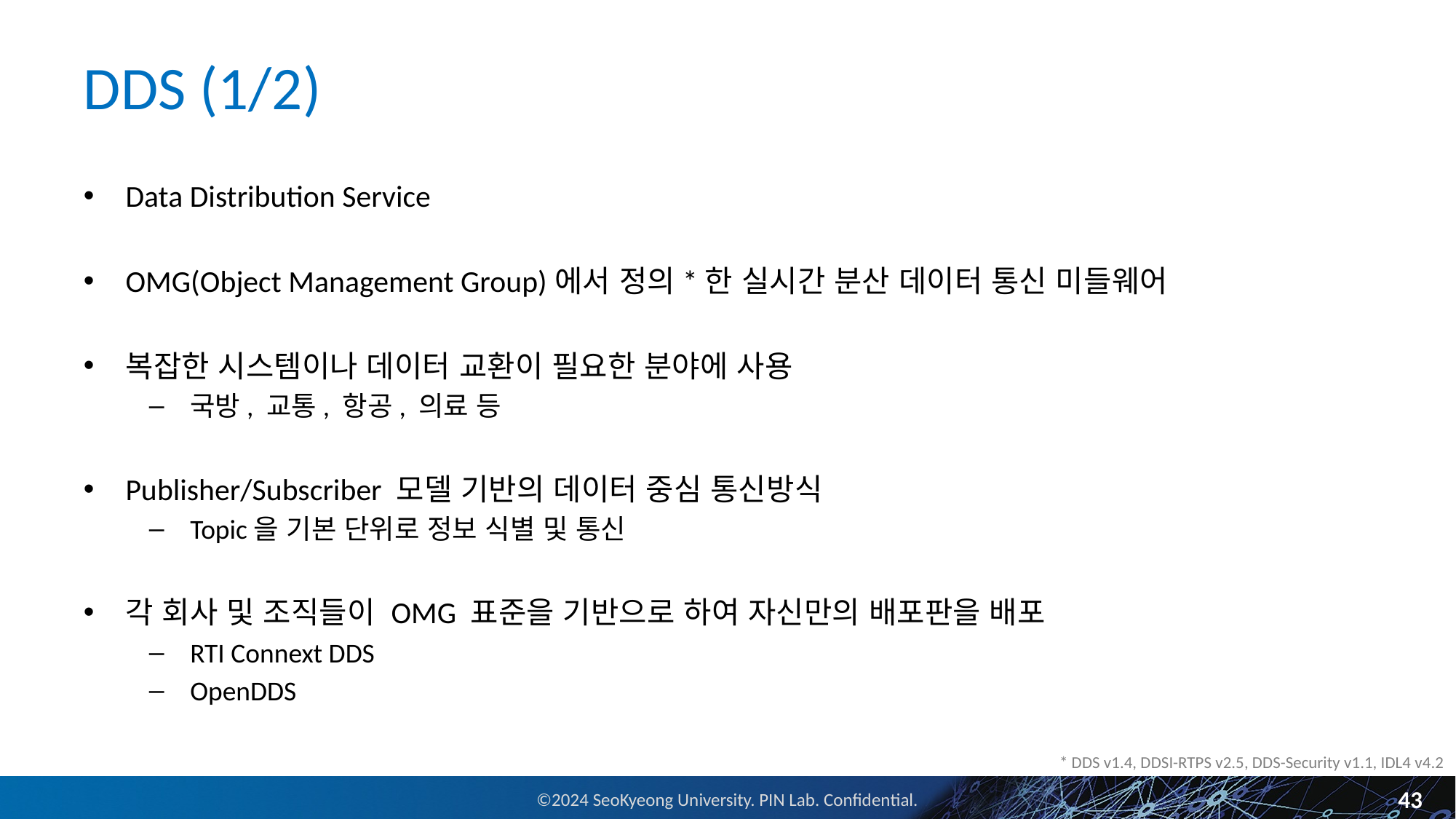

# DDS (1/2)
Data Distribution Service

OMG(Object Management Group)에서 정의*한 실시간 분산 데이터 통신 미들웨어

복잡한 시스템이나 데이터 교환이 필요한 분야에 사용
국방, 교통, 항공, 의료 등

Publisher/Subscriber 모델 기반의 데이터 중심 통신방식
Topic을 기본 단위로 정보 식별 및 통신

각 회사 및 조직들이 OMG 표준을 기반으로 하여 자신만의 배포판을 배포
RTI Connext DDS
OpenDDS
* DDS v1.4, DDSI-RTPS v2.5, DDS-Security v1.1, IDL4 v4.2
43